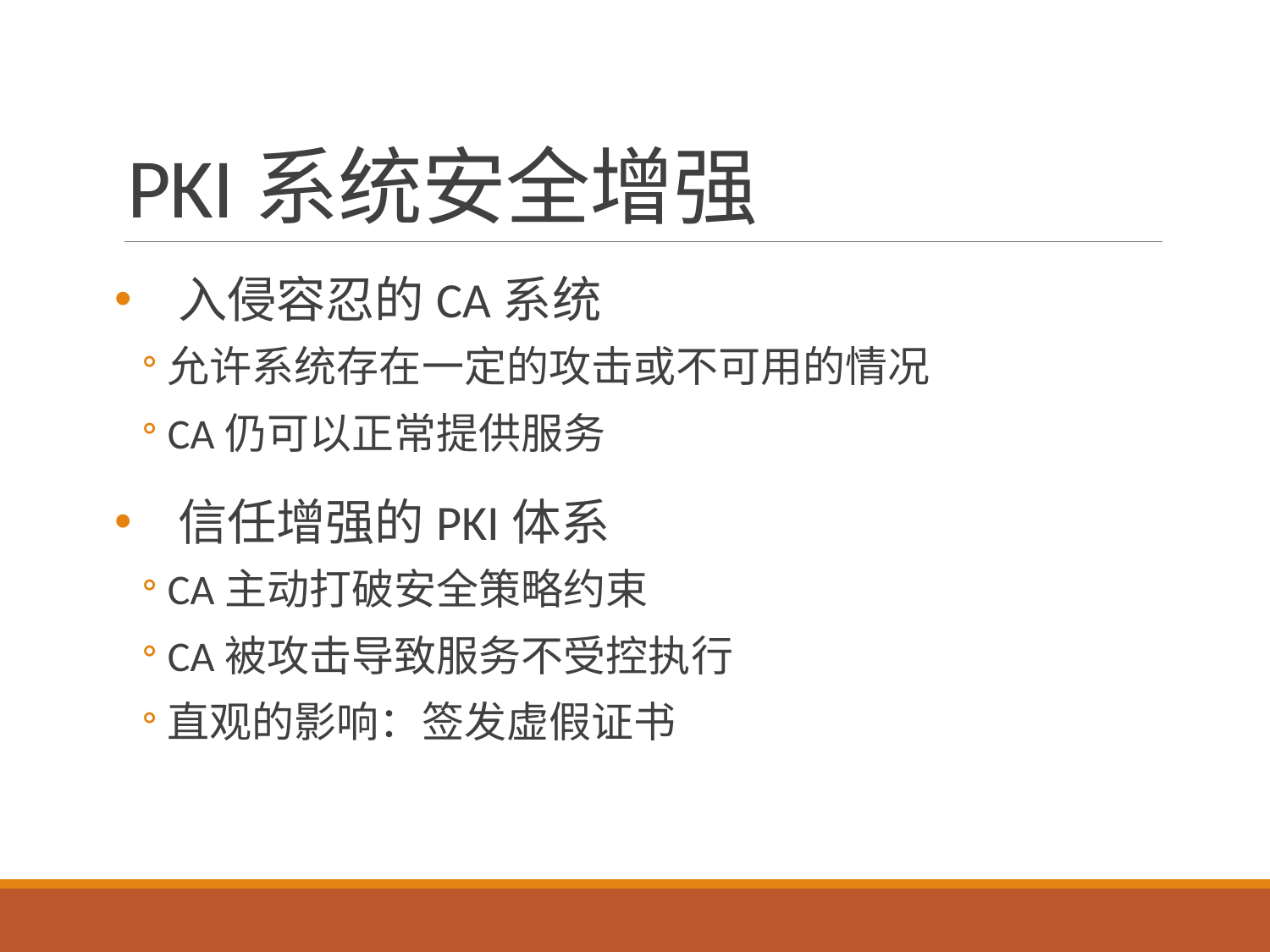

# PKI系统安全增强
入侵容忍的CA系统
允许系统存在一定的攻击或不可用的情况
CA仍可以正常提供服务
信任增强的PKI体系
CA主动打破安全策略约束
CA被攻击导致服务不受控执行
直观的影响：签发虚假证书

4